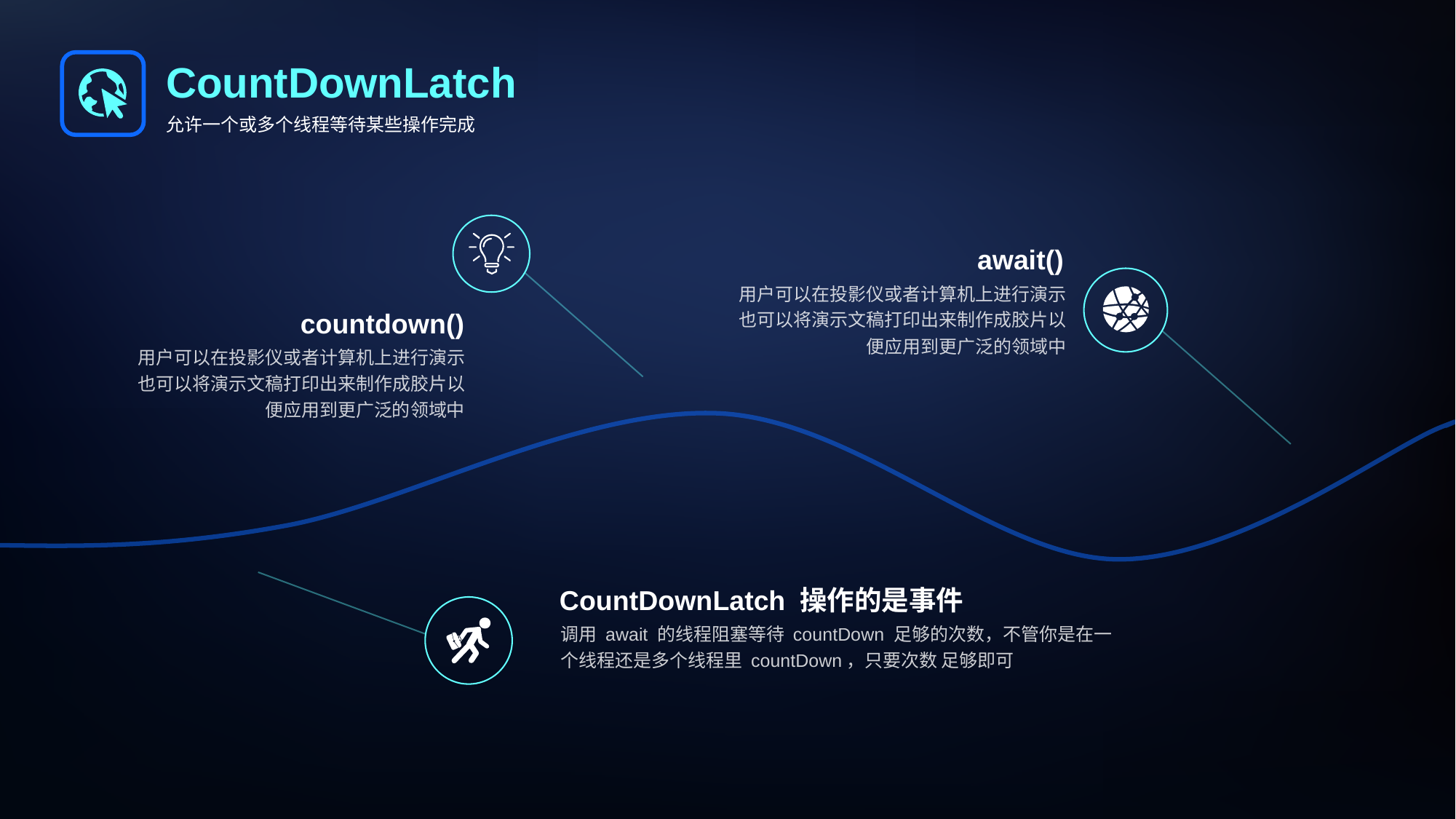

CountDownLatch
允许一个或多个线程等待某些操作完成

await()
用户可以在投影仪或者计算机上进行演示也可以将演示文稿打印出来制作成胶片以便应用到更广泛的领域中

countdown()
用户可以在投影仪或者计算机上进行演示也可以将演示文稿打印出来制作成胶片以便应用到更广泛的领域中

CountDownLatch 操作的是事件
调用 await 的线程阻塞等待 countDown 足够的次数，不管你是在一个线程还是多个线程里 countDown，只要次数 足够即可